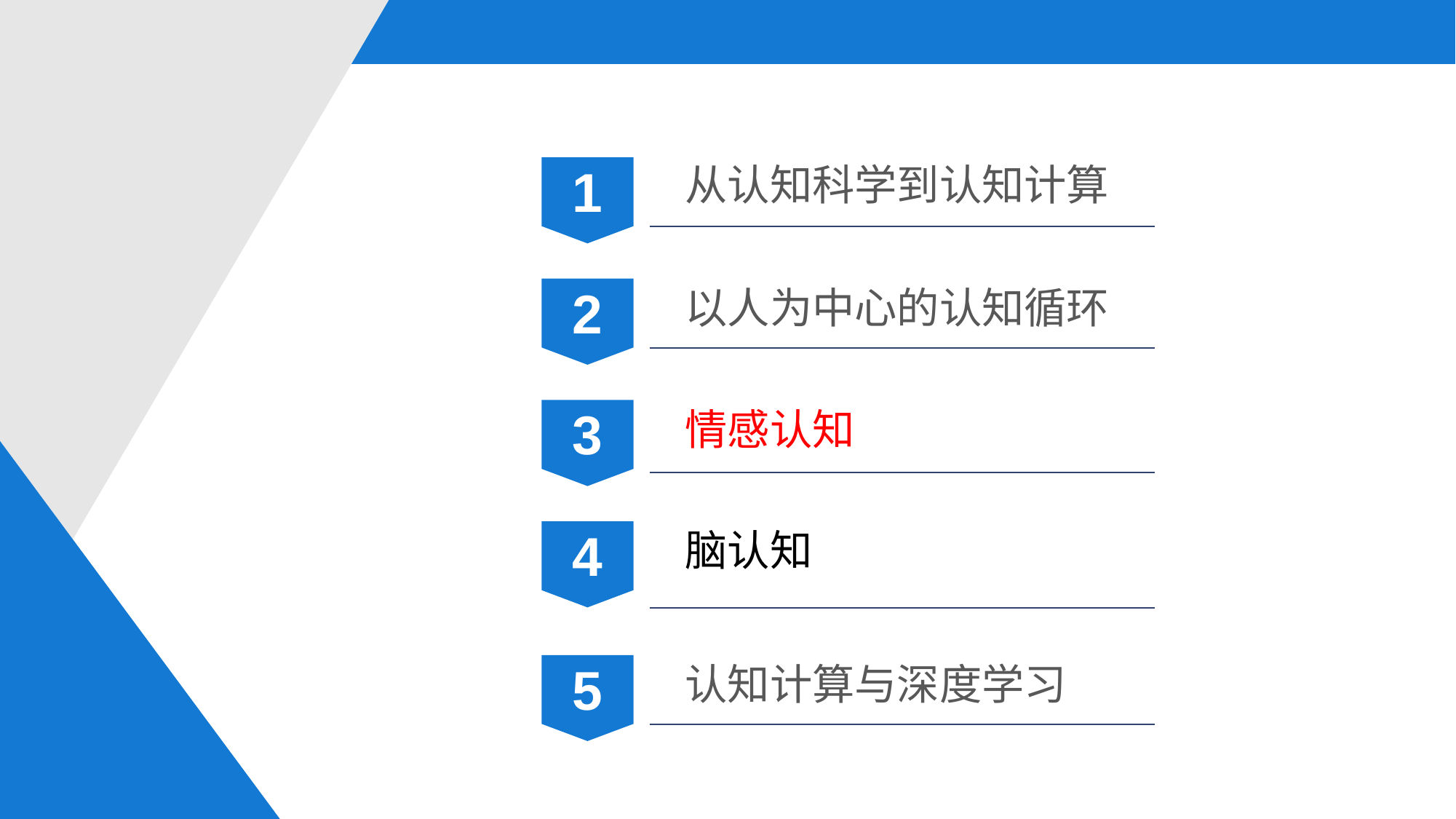

1
从认知科学到认知计算

2

以人为中心的认知循环

3

情感认知

4

脑认知

5

认知计算与深度学习